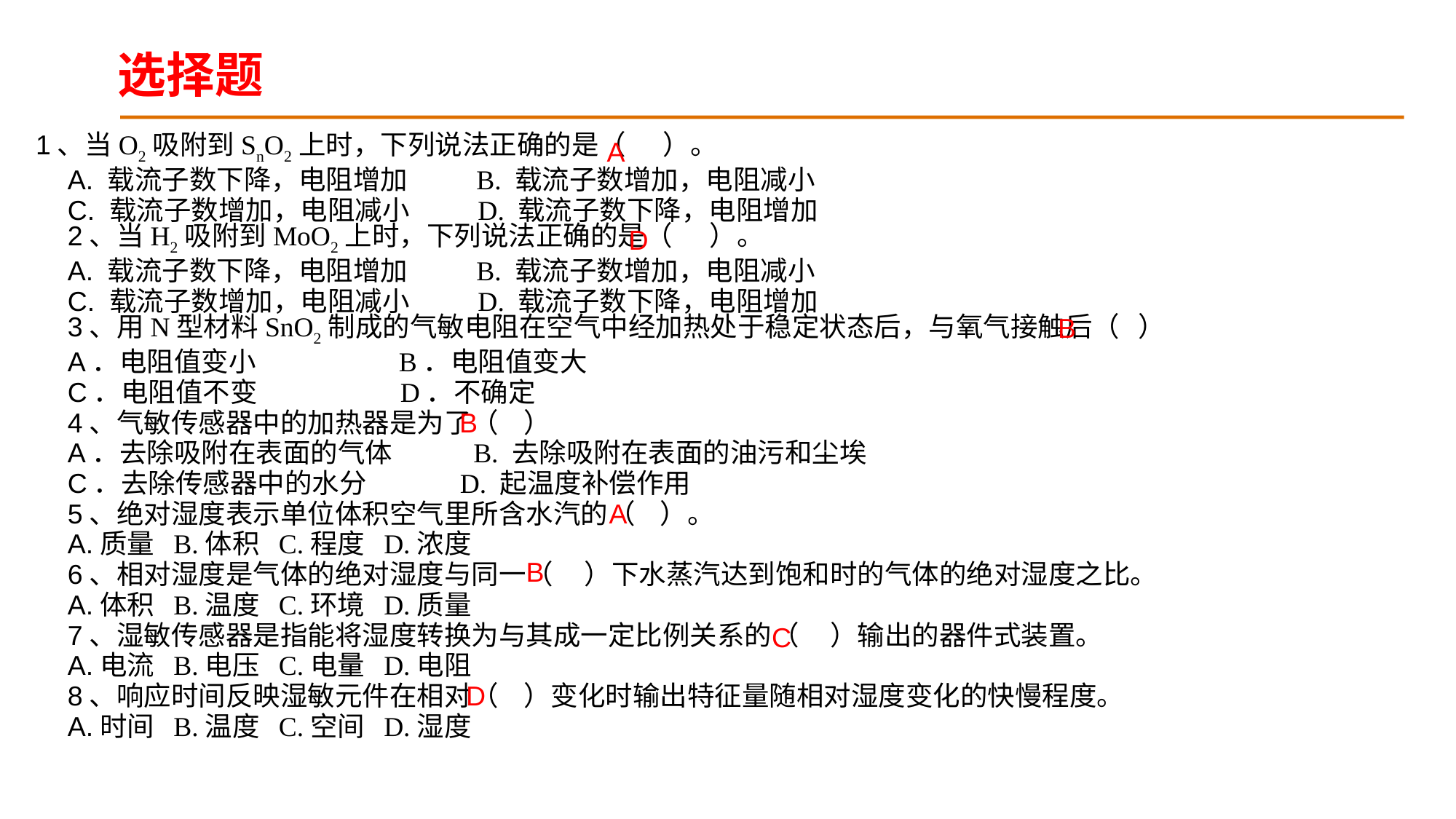

选择题
1、当O2吸附到SnO2上时，下列说法正确的是（      ）。
A. 载流子数下降，电阻增加          B. 载流子数增加，电阻减小
C. 载流子数增加，电阻减小          D. 载流子数下降，电阻增加
2、当H2吸附到MoO2上时，下列说法正确的是（      ）。
A. 载流子数下降，电阻增加          B. 载流子数增加，电阻减小
C. 载流子数增加，电阻减小          D. 载流子数下降，电阻增加
3、用N型材料SnO2制成的气敏电阻在空气中经加热处于稳定状态后，与氧气接触后（   ）
A．电阻值变小                      B．电阻值变大
C．电阻值不变                      D．不确定
4、气敏传感器中的加热器是为了（    ）
A．去除吸附在表面的气体            B. 去除吸附在表面的油污和尘埃
C．去除传感器中的水分              D. 起温度补偿作用
5、绝对湿度表示单位体积空气里所含水汽的（    ）。
A.质量  B.体积  C.程度  D.浓度
6、相对湿度是气体的绝对湿度与同一（     ）下水蒸汽达到饱和时的气体的绝对湿度之比。
A.体积  B.温度  C.环境  D.质量
7、湿敏传感器是指能将湿度转换为与其成一定比例关系的（     ）输出的器件式装置。
A.电流  B.电压  C.电量  D.电阻
8、响应时间反映湿敏元件在相对（    ）变化时输出特征量随相对湿度变化的快慢程度。
A.时间  B.温度  C.空间  D.湿度
A
D
B
B
A
B
C
D